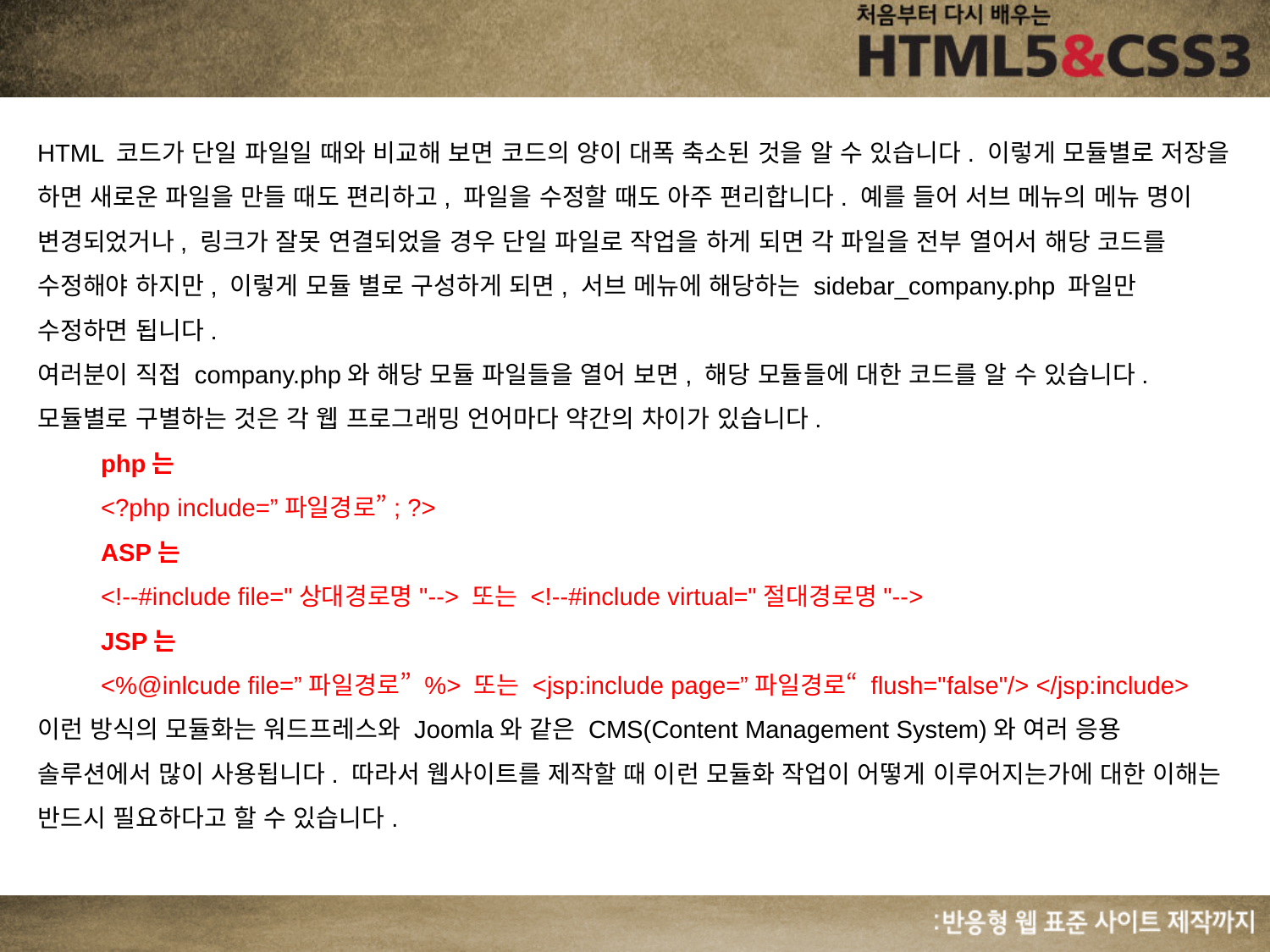

HTML 코드가 단일 파일일 때와 비교해 보면 코드의 양이 대폭 축소된 것을 알 수 있습니다. 이렇게 모듈별로 저장을 하면 새로운 파일을 만들 때도 편리하고, 파일을 수정할 때도 아주 편리합니다. 예를 들어 서브 메뉴의 메뉴 명이 변경되었거나, 링크가 잘못 연결되었을 경우 단일 파일로 작업을 하게 되면 각 파일을 전부 열어서 해당 코드를 수정해야 하지만, 이렇게 모듈 별로 구성하게 되면, 서브 메뉴에 해당하는 sidebar_company.php 파일만 수정하면 됩니다.
여러분이 직접 company.php와 해당 모듈 파일들을 열어 보면, 해당 모듈들에 대한 코드를 알 수 있습니다.
모듈별로 구별하는 것은 각 웹 프로그래밍 언어마다 약간의 차이가 있습니다.
php는
<?php include=”파일경로”; ?>
ASP는
<!--#include file="상대경로명"--> 또는 <!--#include virtual="절대경로명"-->
JSP는
<%@inlcude file=”파일경로” %> 또는 <jsp:include page=”파일경로“ flush="false"/> </jsp:include>
이런 방식의 모듈화는 워드프레스와 Joomla와 같은 CMS(Content Management System)와 여러 응용 솔루션에서 많이 사용됩니다. 따라서 웹사이트를 제작할 때 이런 모듈화 작업이 어떻게 이루어지는가에 대한 이해는 반드시 필요하다고 할 수 있습니다.